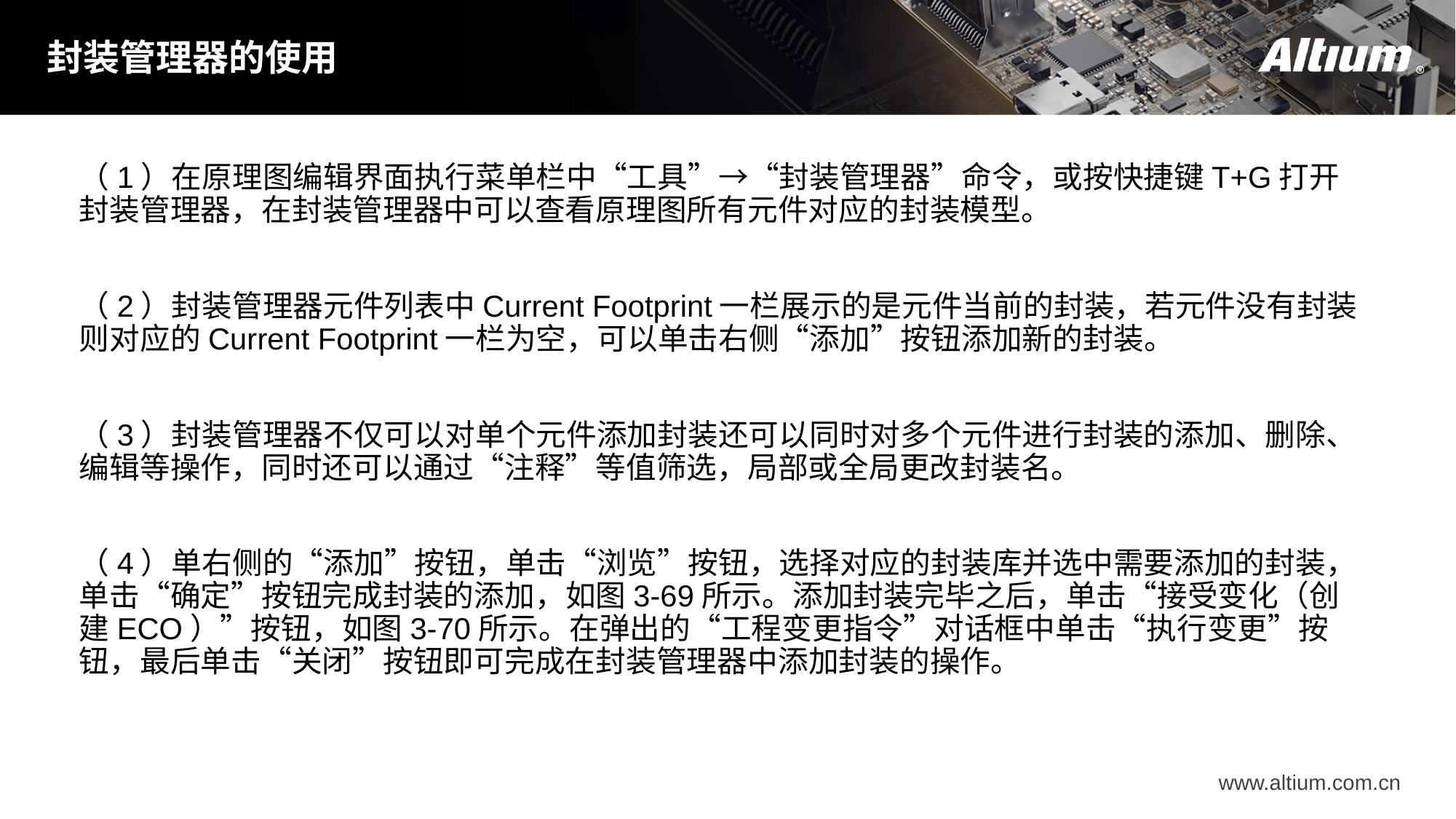

封装管理器的使用
（1）在原理图编辑界面执行菜单栏中“工具”→“封装管理器”命令，或按快捷键T+G打开封装管理器，在封装管理器中可以查看原理图所有元件对应的封装模型。

（2）封装管理器元件列表中Current Footprint一栏展示的是元件当前的封装，若元件没有封装则对应的Current Footprint一栏为空，可以单击右侧“添加”按钮添加新的封装。

（3）封装管理器不仅可以对单个元件添加封装还可以同时对多个元件进行封装的添加、删除、编辑等操作，同时还可以通过“注释”等值筛选，局部或全局更改封装名。

（4）单右侧的“添加”按钮，单击“浏览”按钮，选择对应的封装库并选中需要添加的封装，单击“确定”按钮完成封装的添加，如图3-69所示。添加封装完毕之后，单击“接受变化（创建ECO）”按钮，如图3-70所示。在弹出的“工程变更指令”对话框中单击“执行变更”按钮，最后单击“关闭”按钮即可完成在封装管理器中添加封装的操作。
www.altium.com.cn